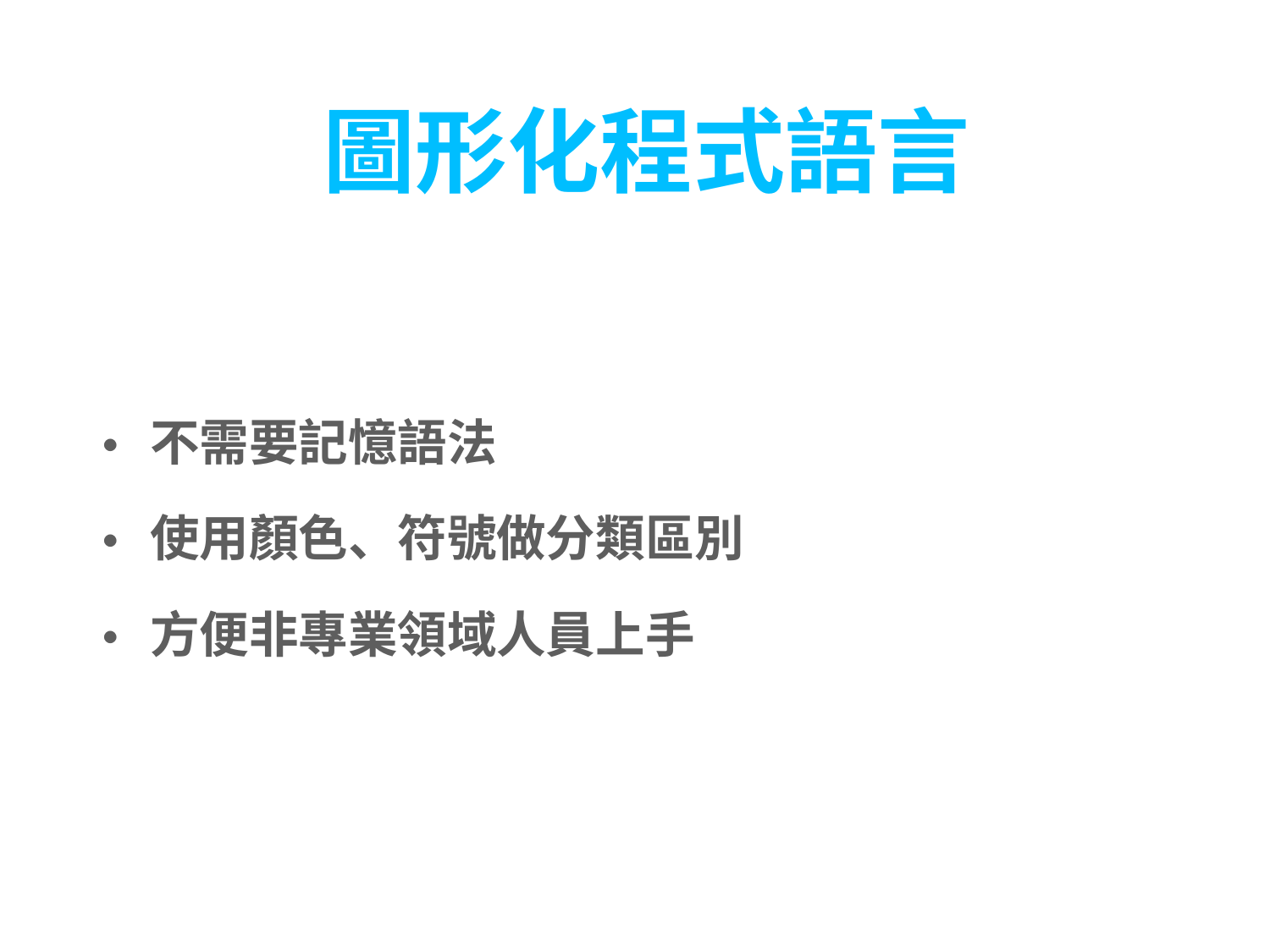

# 圖形化程式語言
不需要記憶語法

使用顏色、符號做分類區別

方便非專業領域人員上手